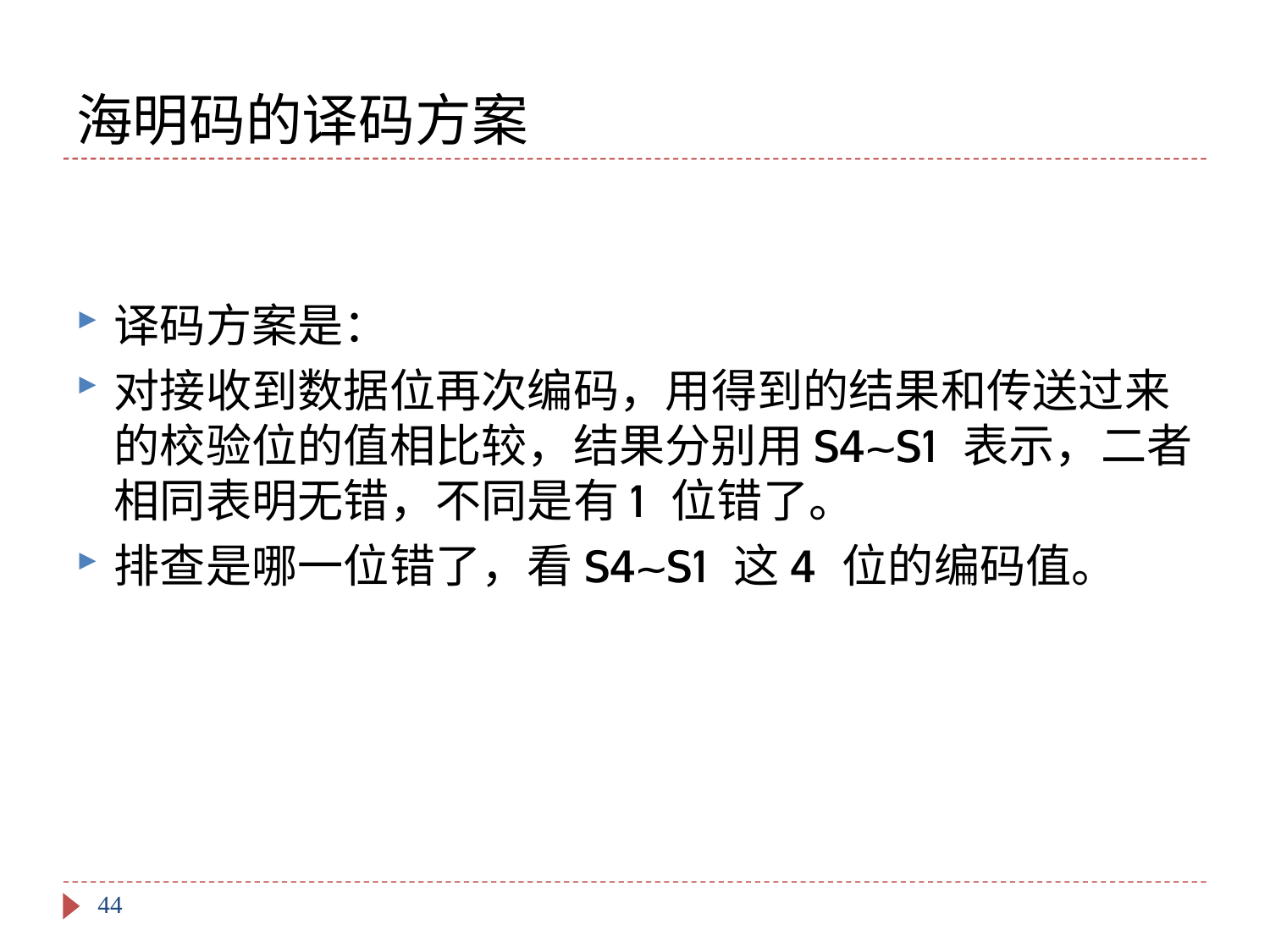

# 海明码的译码方案

译码方案是：
对接收到数据位再次编码，用得到的结果和传送过来的校验位的值相比较，结果分别用S4~S1 表示，二者相同表明无错，不同是有1 位错了。
排查是哪一位错了，看S4~S1 这4 位的编码值。

44